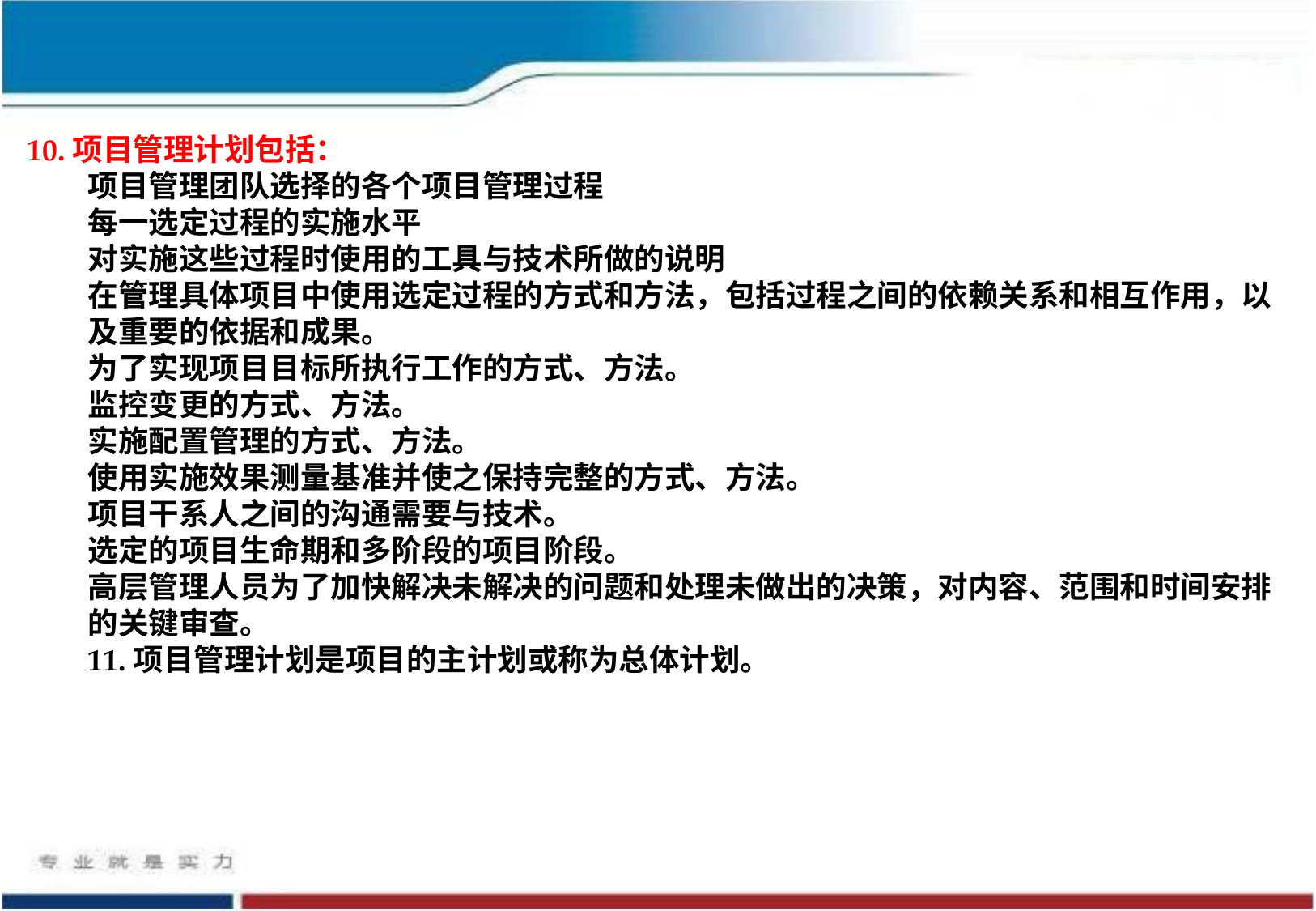

10.项目管理计划包括：
项目管理团队选择的各个项目管理过程
每一选定过程的实施水平
对实施这些过程时使用的工具与技术所做的说明
在管理具体项目中使用选定过程的方式和方法，包括过程之间的依赖关系和相互作用，以及重要的依据和成果。
为了实现项目目标所执行工作的方式、方法。
监控变更的方式、方法。
实施配置管理的方式、方法。
使用实施效果测量基准并使之保持完整的方式、方法。
项目干系人之间的沟通需要与技术。
选定的项目生命期和多阶段的项目阶段。
高层管理人员为了加快解决未解决的问题和处理未做出的决策，对内容、范围和时间安排的关键审查。
11.项目管理计划是项目的主计划或称为总体计划。